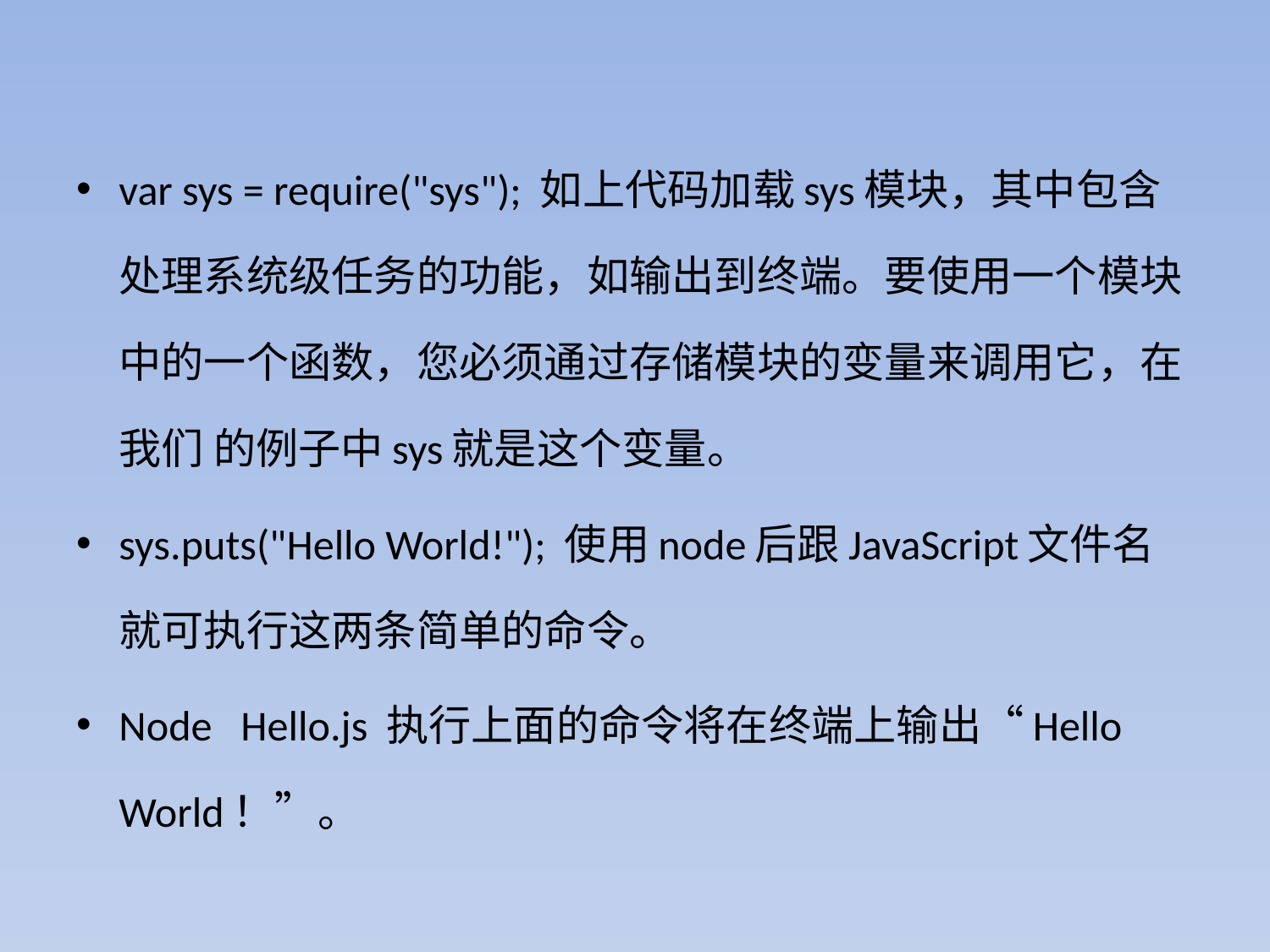

var sys = require("sys"); 如上代码加载sys模块，其中包含处理系统级任务的功能，如输出到终端。要使用一个模块中的一个函数，您必须通过存储模块的变量来调用它，在我们 的例子中sys就是这个变量。
sys.puts("Hello World!"); 使用node后跟JavaScript文件名就可执行这两条简单的命令。
Node   Hello.js 执行上面的命令将在终端上输出“Hello World！”。